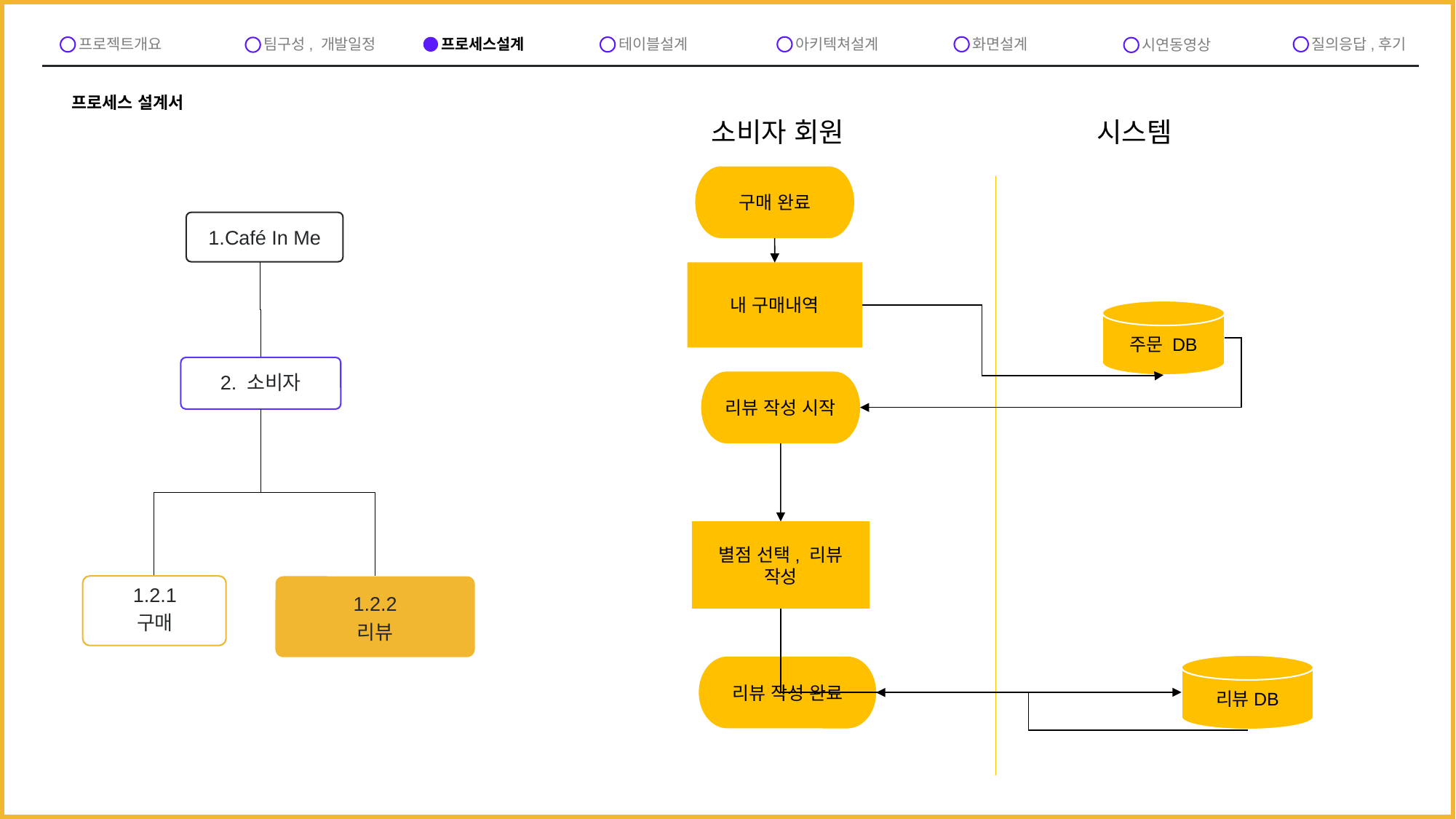

프로세스설계
아키텍쳐설계
화면설계
질의응답,후기
프로젝트개요
테이블설계
팀구성, 개발일정
시연동영상

프로세스 설계서
소비자 회원
시스템
구매 완료

1.Café In Me

2. 소비자

1.2.2
리뷰
1.2.1
구매
내 구매내역
주문 DB
리뷰 작성 시작
별점 선택, 리뷰 작성
리뷰DB
리뷰 작성 완료